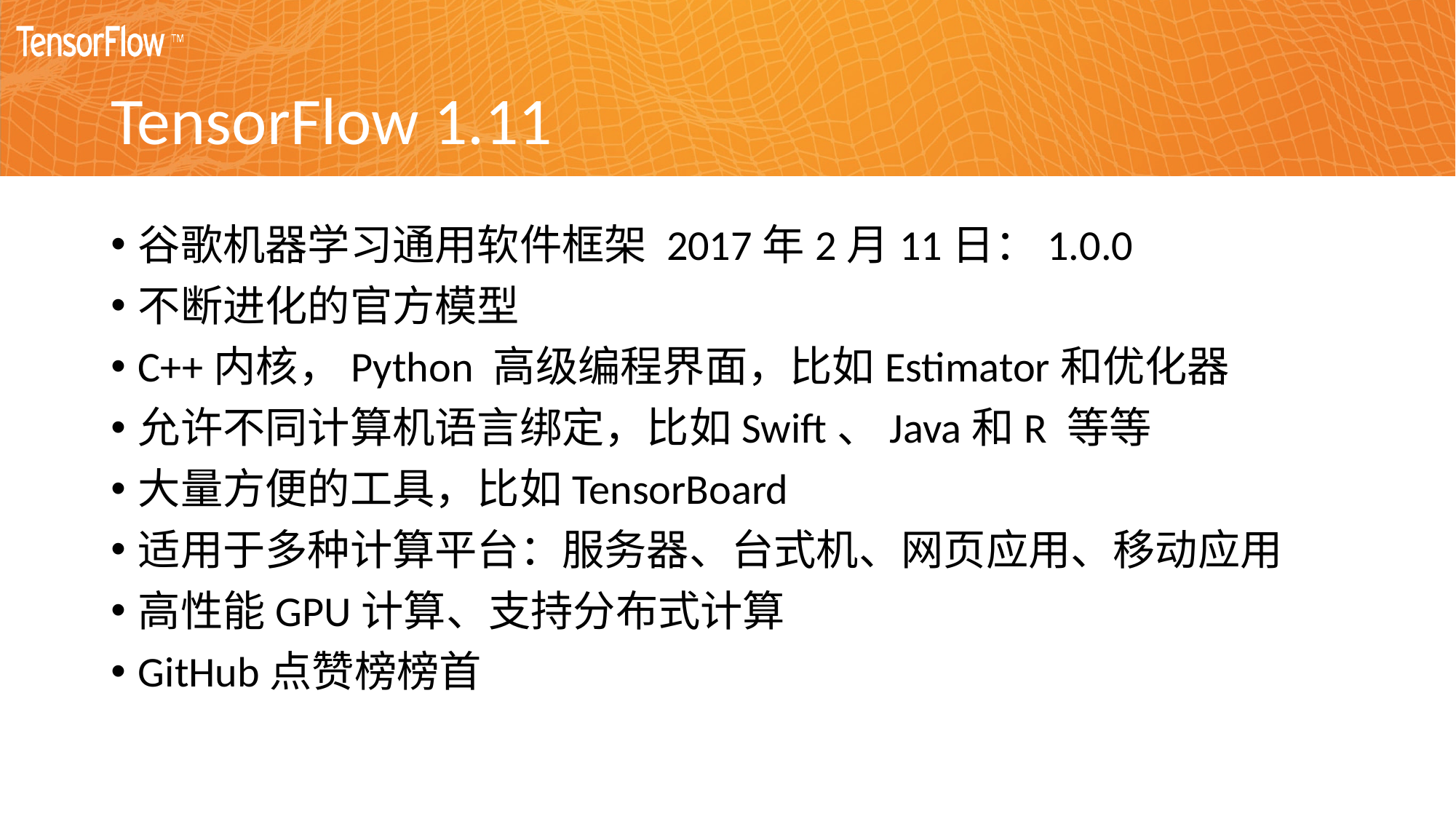

# TensorFlow 1.11
谷歌机器学习通用软件框架 2017年2月11日：1.0.0
不断进化的官方模型
C++内核，Python 高级编程界面，比如Estimator和优化器
允许不同计算机语言绑定，比如Swift、Java和R 等等
大量方便的工具，比如TensorBoard
适用于多种计算平台：服务器、台式机、网页应用、移动应用
高性能GPU计算、支持分布式计算
GitHub点赞榜榜首